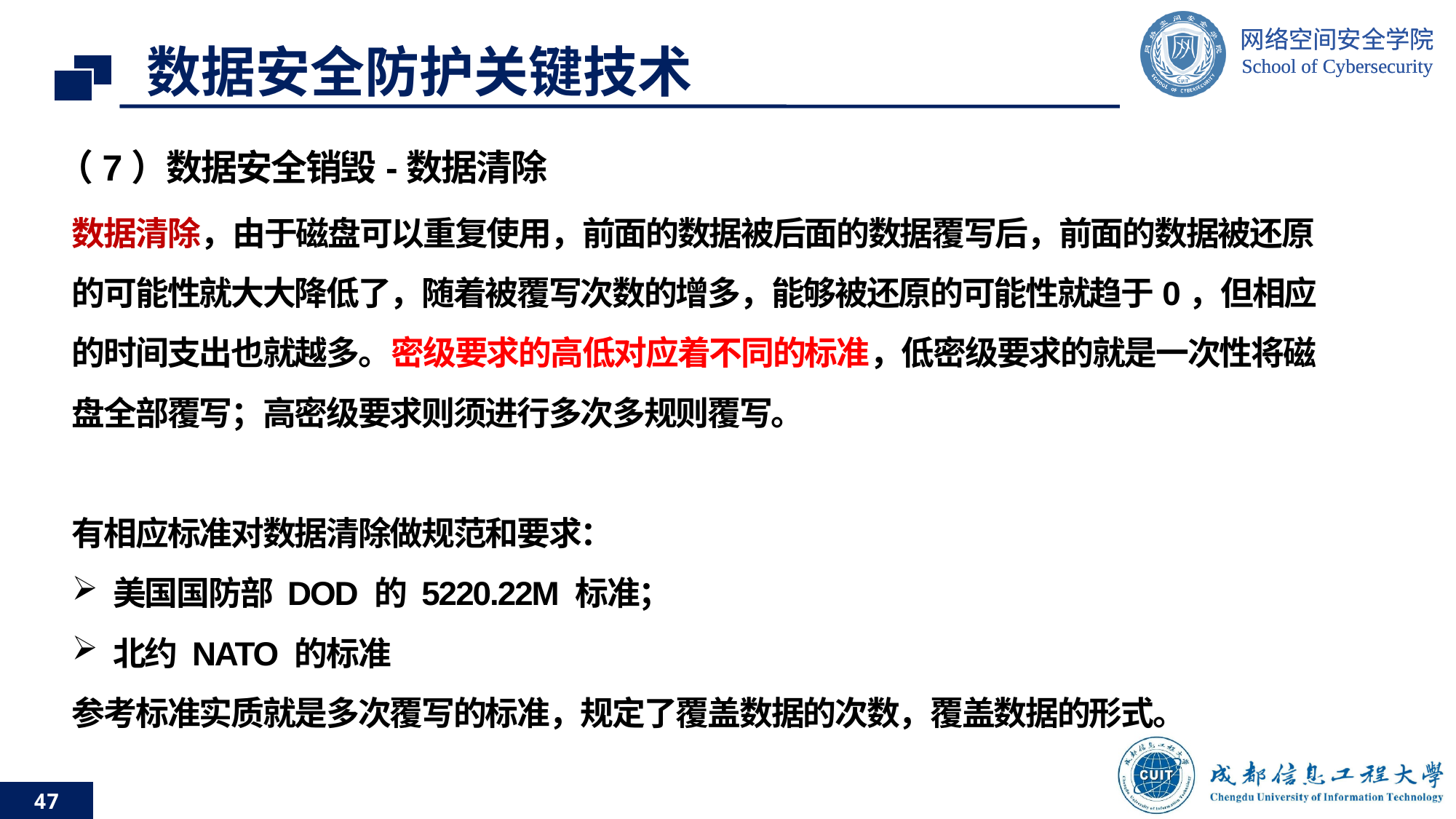

数据安全防护关键技术
（7）数据安全销毁-数据清除
数据清除，由于磁盘可以重复使用，前面的数据被后面的数据覆写后，前面的数据被还原的可能性就大大降低了，随着被覆写次数的增多，能够被还原的可能性就趋于0，但相应的时间支出也就越多。密级要求的高低对应着不同的标准，低密级要求的就是一次性将磁盘全部覆写；高密级要求则须进行多次多规则覆写。

有相应标准对数据清除做规范和要求：
美国国防部 DOD 的 5220.22M 标准；
北约 NATO 的标准
参考标准实质就是多次覆写的标准，规定了覆盖数据的次数，覆盖数据的形式。
47